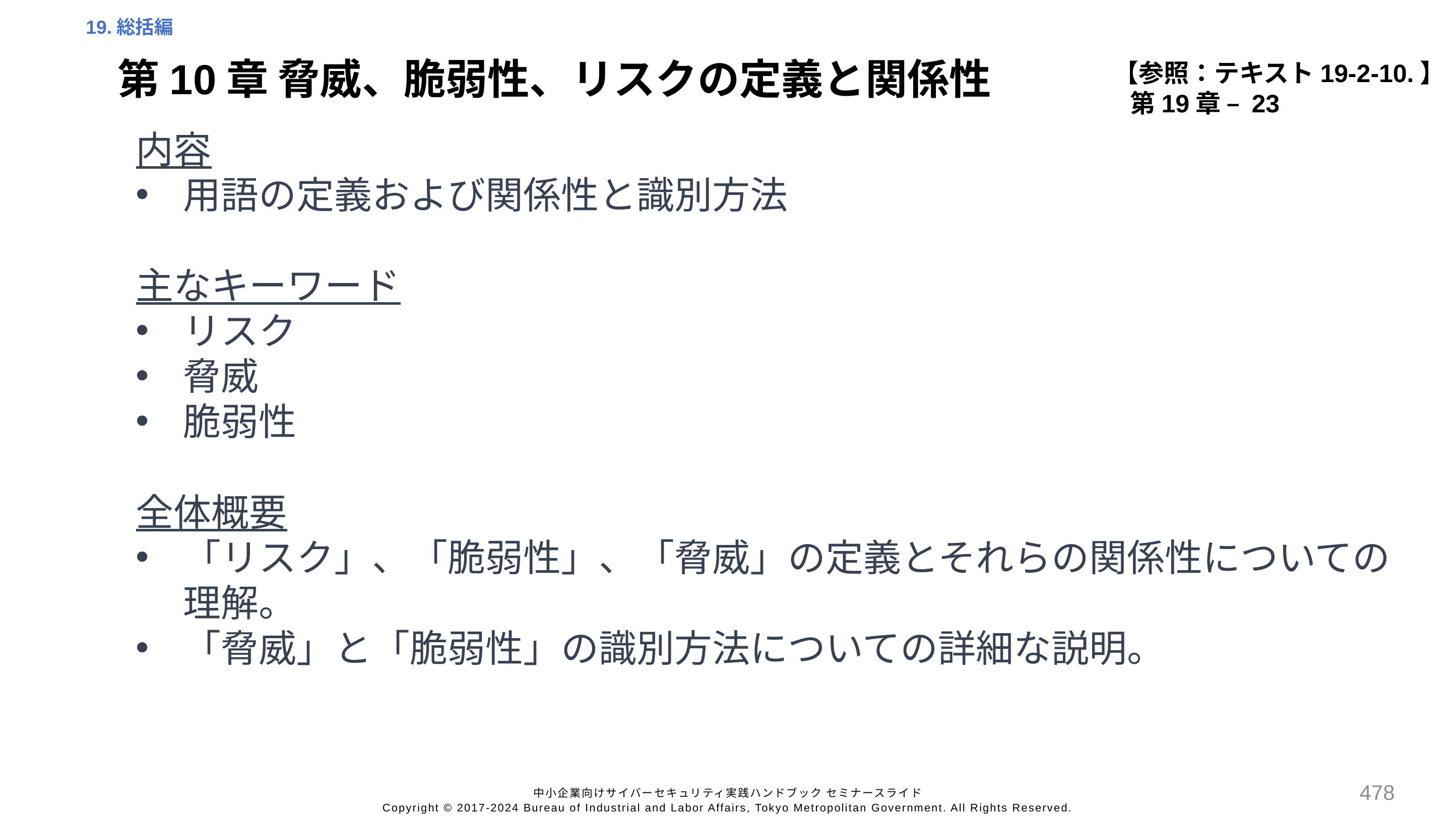

19.総括編
【参照：テキスト19-2-10.】
第19章 – 23
第10章 脅威、脆弱性、リスクの定義と関係性
内容
用語の定義および関係性と識別方法

主なキーワード
リスク
脅威
脆弱性

全体概要
「リスク」、「脆弱性」、「脅威」の定義とそれらの関係性についての理解。
「脅威」と「脆弱性」の識別方法についての詳細な説明。

478